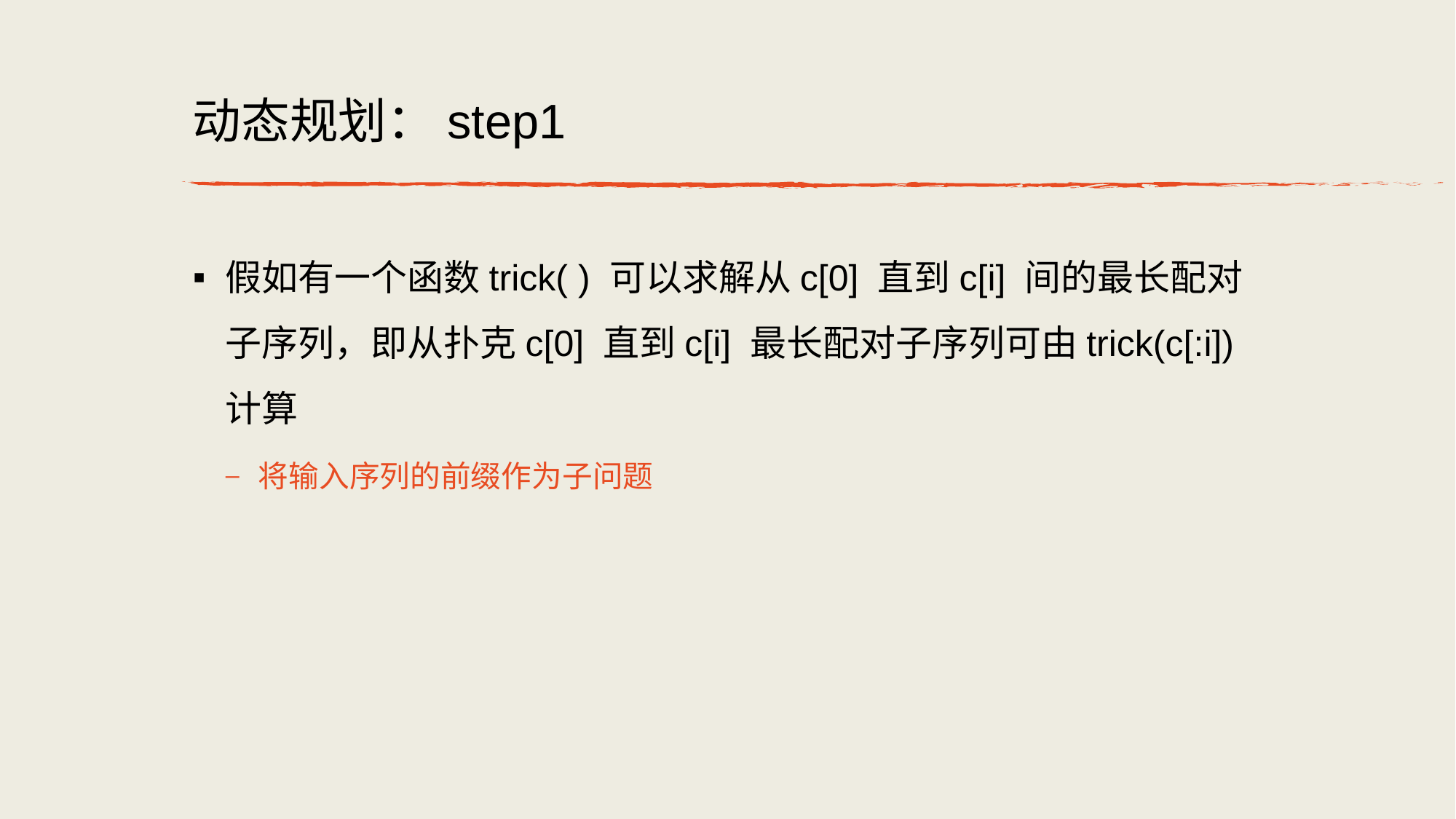

# 动态规划：step1
假如有⼀个函数trick( ) 可以求解从c[0] 直到c[i] 间的最长配对⼦序列，即从扑克c[0] 直到c[i] 最长配对⼦序列可由trick(c[:i]) 计算
将输⼊序列的前缀作为⼦问题